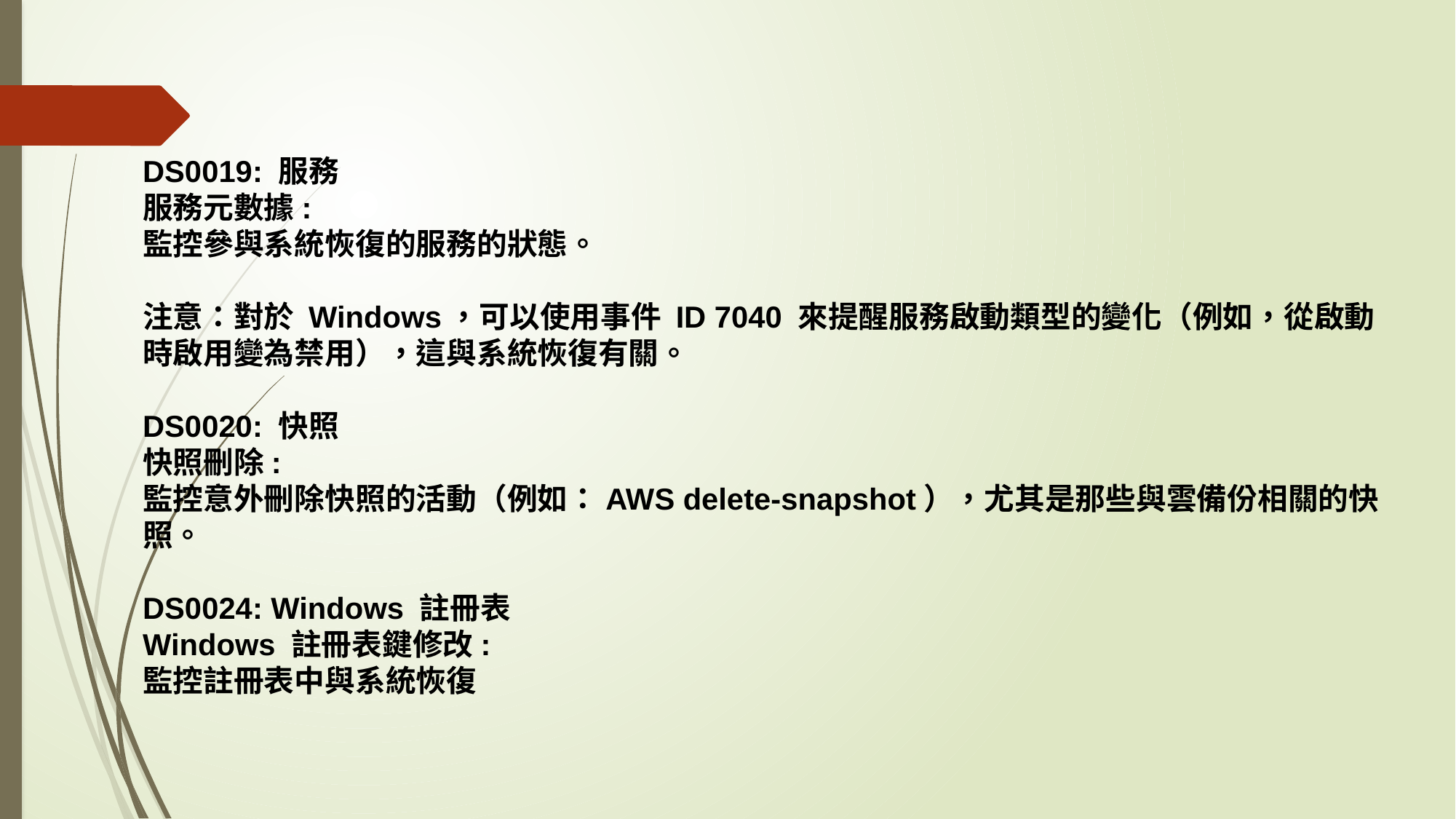

DS0019: 服務
服務元數據:
監控參與系統恢復的服務的狀態。

注意：對於 Windows，可以使用事件 ID 7040 來提醒服務啟動類型的變化（例如，從啟動時啟用變為禁用），這與系統恢復有關。

DS0020: 快照
快照刪除:
監控意外刪除快照的活動（例如：AWS delete-snapshot），尤其是那些與雲備份相關的快照。

DS0024: Windows 註冊表
Windows 註冊表鍵修改:
監控註冊表中與系統恢復